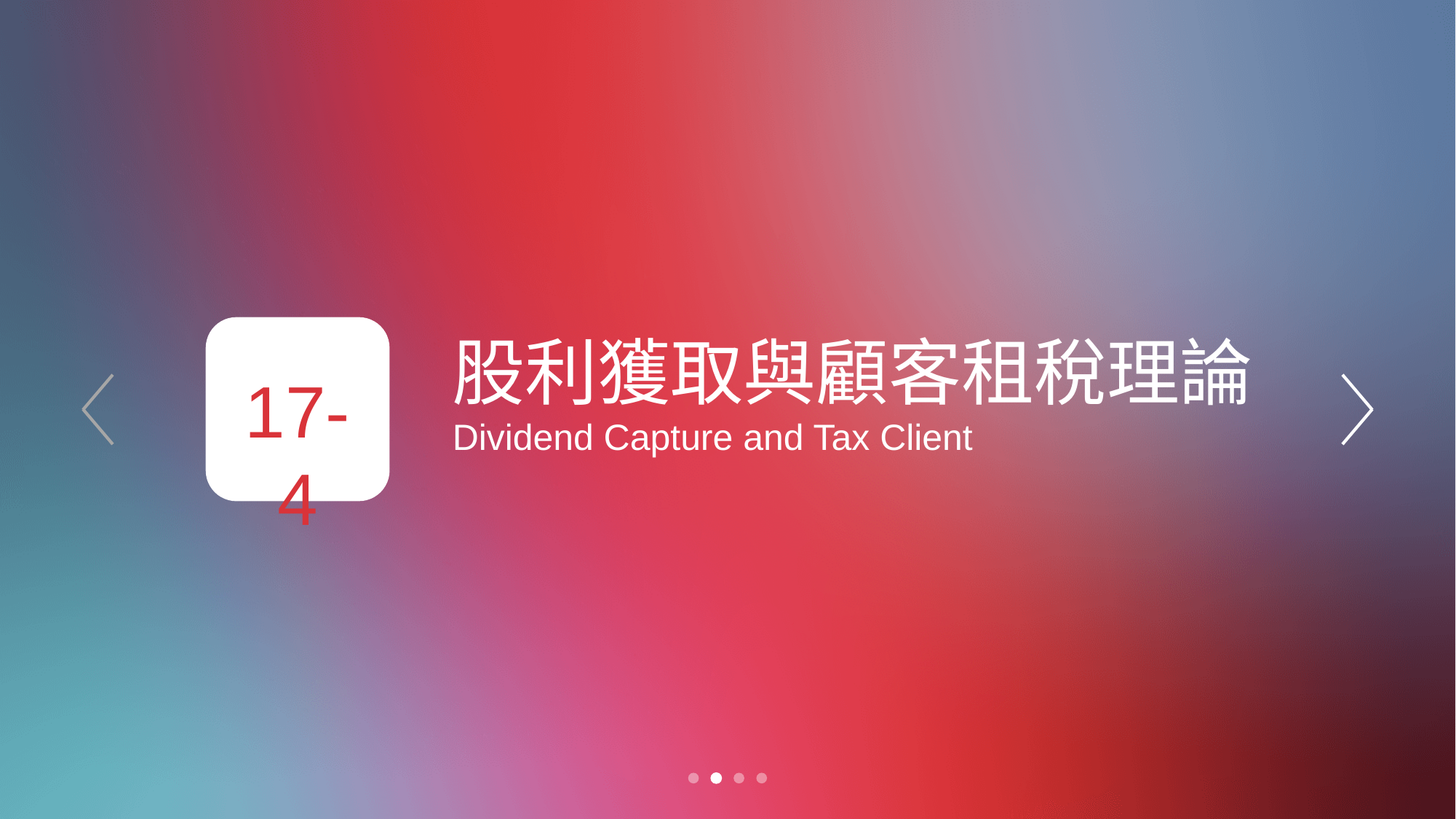

17-4
股利獲取與顧客租稅理論
Dividend Capture and Tax Client